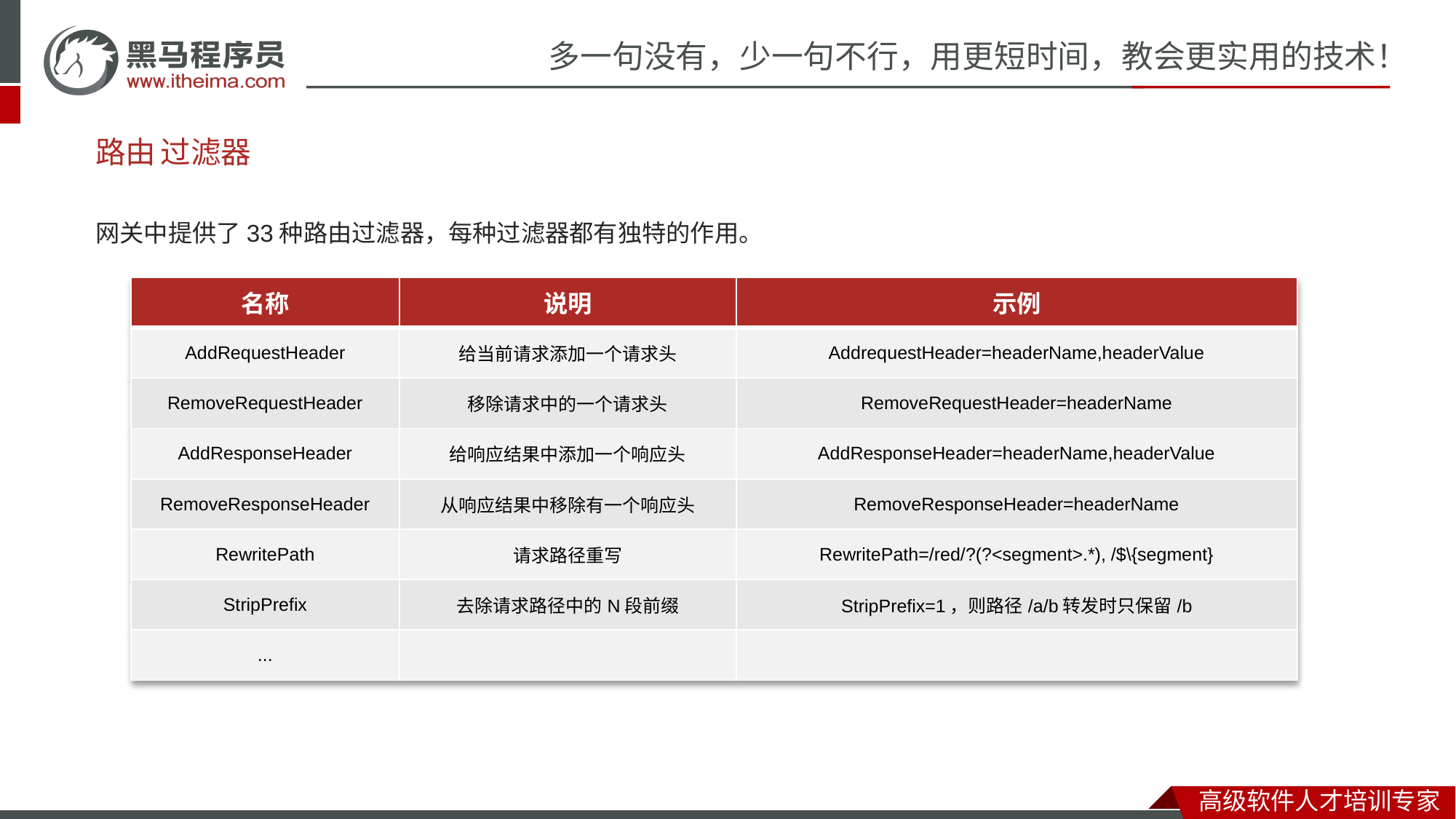

断言
路由
过滤器
网关中提供了33种路由过滤器，每种过滤器都有独特的作用。
| 名称 | 说明 | 示例 |
| --- | --- | --- |
| AddRequestHeader | 给当前请求添加一个请求头 | AddrequestHeader=headerName,headerValue |
| RemoveRequestHeader | 移除请求中的一个请求头 | RemoveRequestHeader=headerName |
| AddResponseHeader | 给响应结果中添加一个响应头 | AddResponseHeader=headerName,headerValue |
| RemoveResponseHeader | 从响应结果中移除有一个响应头 | RemoveResponseHeader=headerName |
| RewritePath | 请求路径重写 | RewritePath=/red/?(?<segment>.\*), /$\{segment} |
| StripPrefix | 去除请求路径中的N段前缀 | StripPrefix=1，则路径/a/b转发时只保留/b |
| ... |  |  |